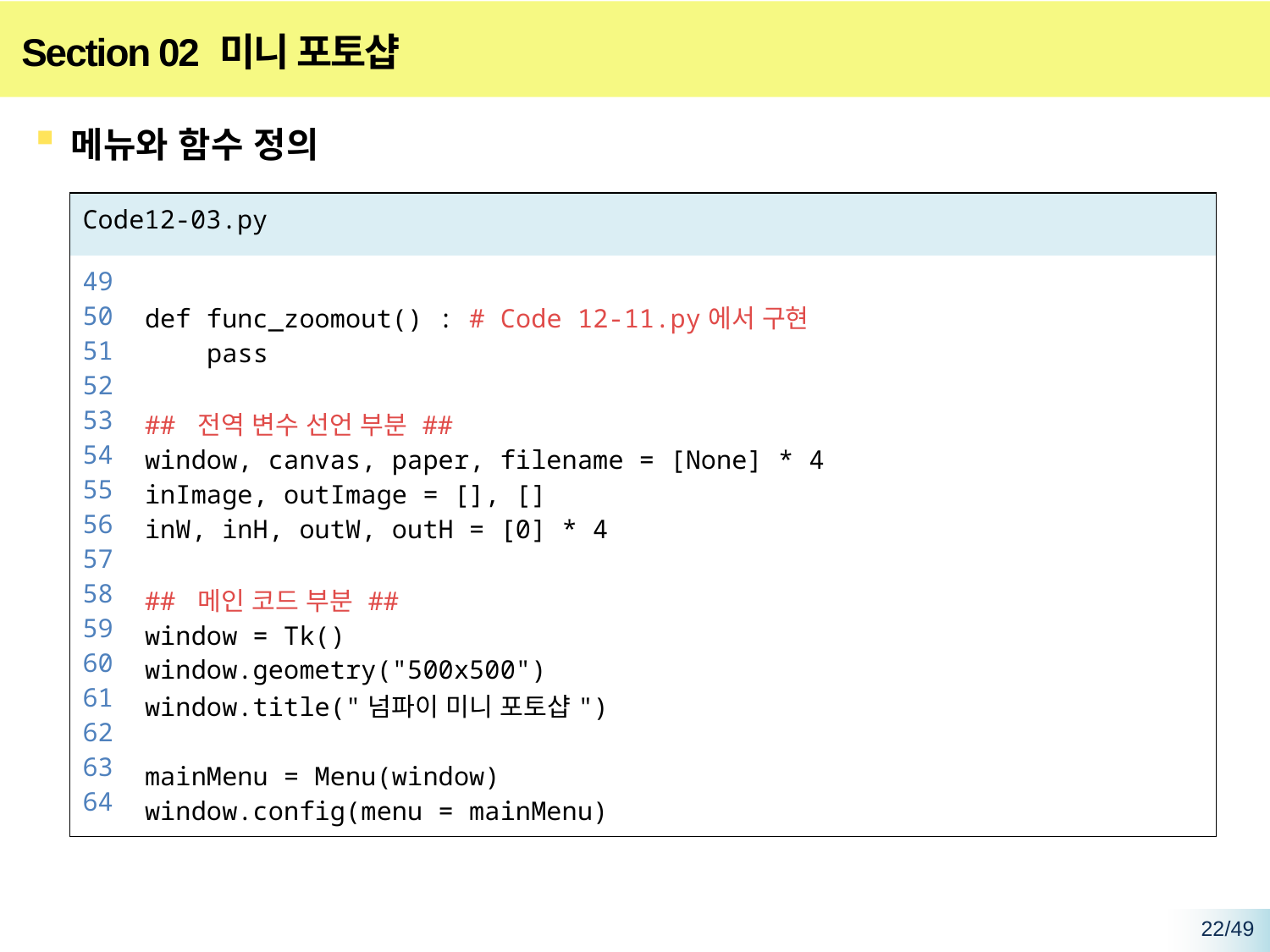

# Section 02 미니 포토샵
메뉴와 함수 정의
| Code12-03.py |  |
| --- | --- |
| 49 50 51 52 53 54 55 56 57 58 59 60 61 62 63 64 | def func\_zoomout() : # Code 12-11.py에서 구현 pass ## 전역 변수 선언 부분 ## window, canvas, paper, filename = [None] \* 4 inImage, outImage = [], [] inW, inH, outW, outH = [0] \* 4 ## 메인 코드 부분 ## window = Tk() window.geometry("500x500") window.title("넘파이 미니 포토샵") mainMenu = Menu(window) window.config(menu = mainMenu) |